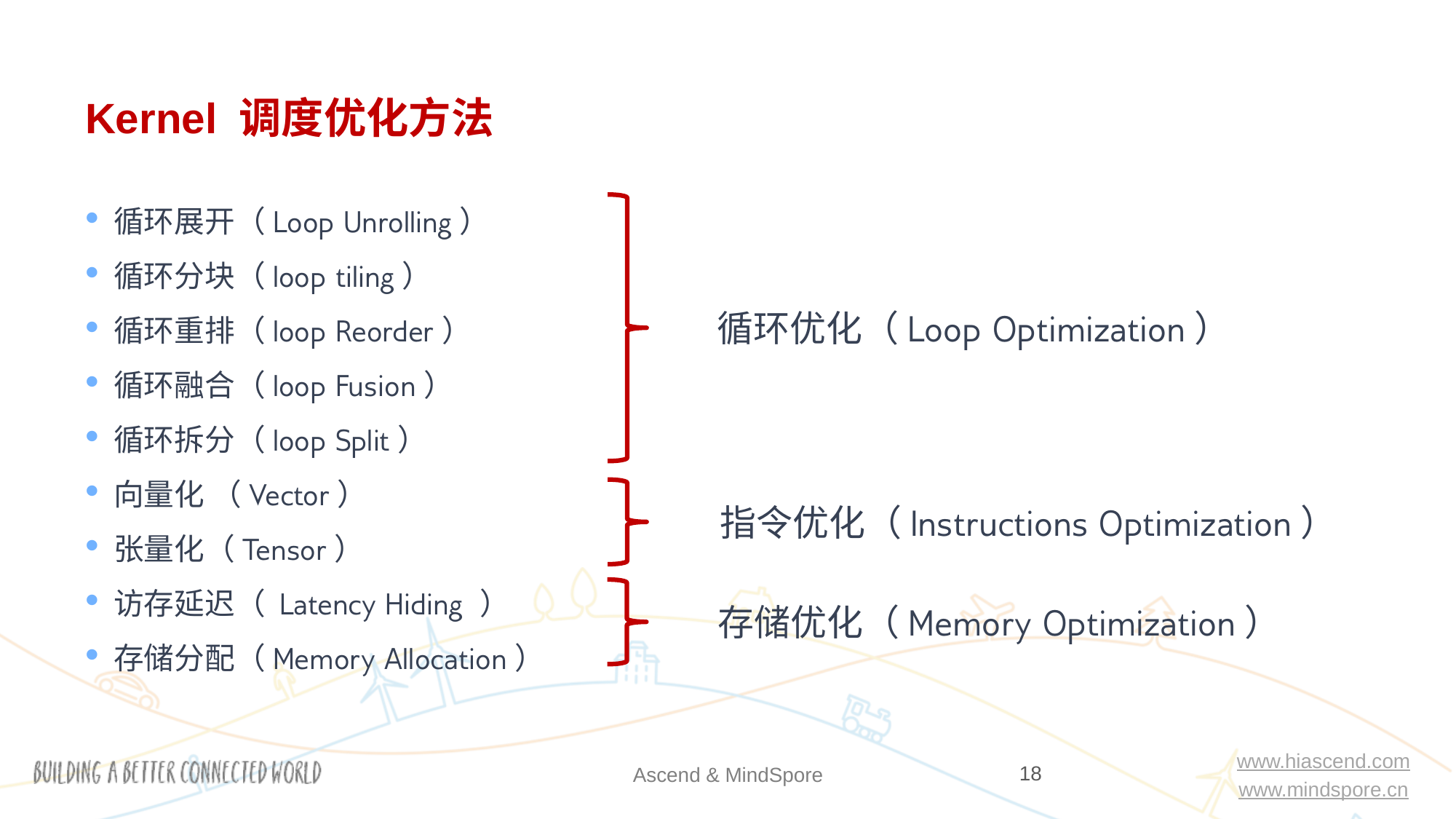

# Kernel 调度优化方法
循环展开（Loop Unrolling）
循环分块（loop tiling）
循环重排（loop Reorder）
循环融合（loop Fusion）
循环拆分（loop Split）
向量化 （Vector）
张量化（Tensor）
访存延迟（ Latency Hiding ）
存储分配（Memory Allocation）

循环优化（Loop Optimization）

指令优化（Instructions Optimization）

存储优化（Memory Optimization）